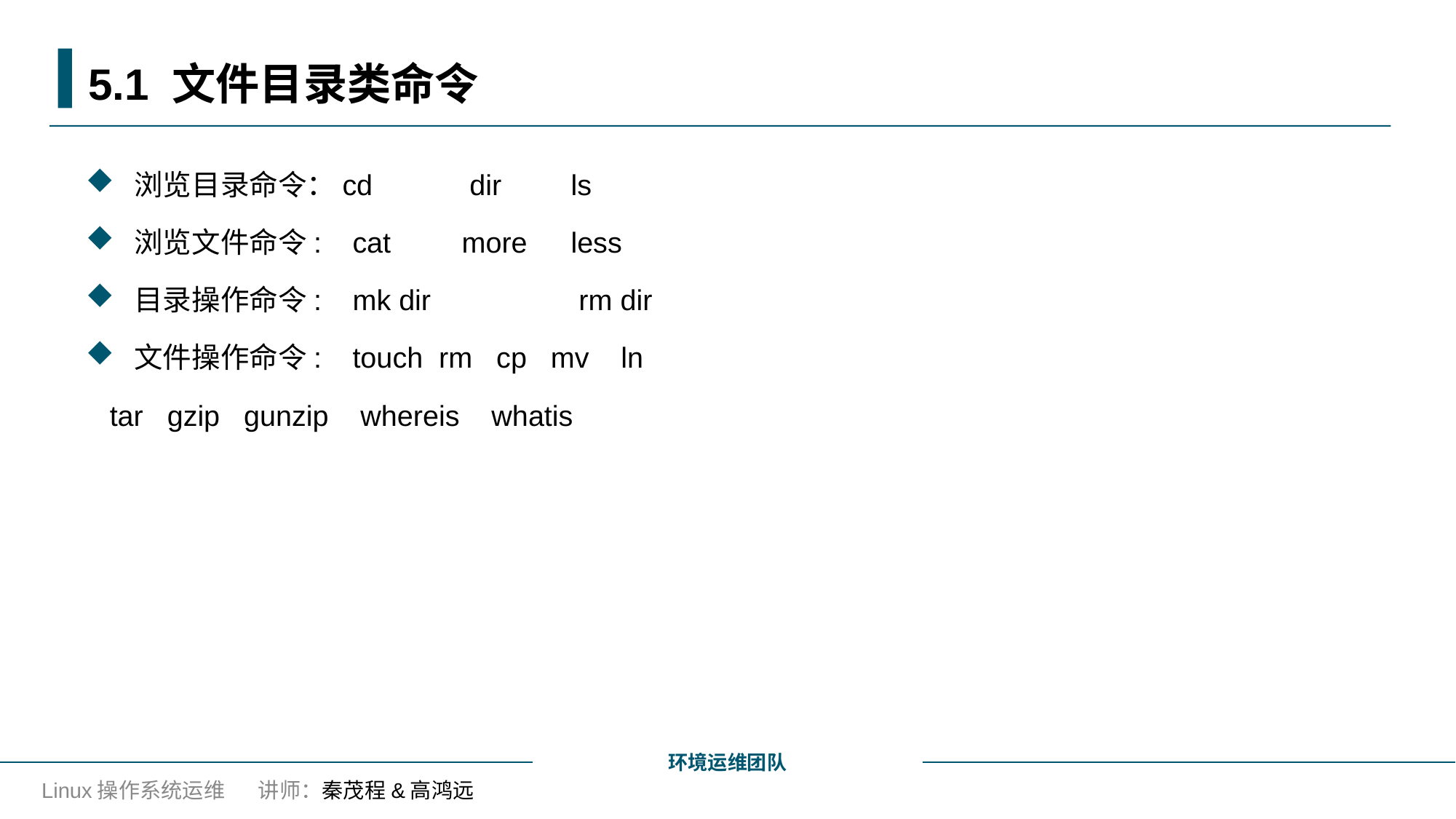

# 5.1 文件目录类命令
浏览目录命令：cd	 dir 	ls
浏览文件命令:	cat 	more 	less
目录操作命令:	mk dir		 rm dir
文件操作命令:	touch  rm   cp   mv    ln
   tar   gzip   gunzip    whereis    whatis